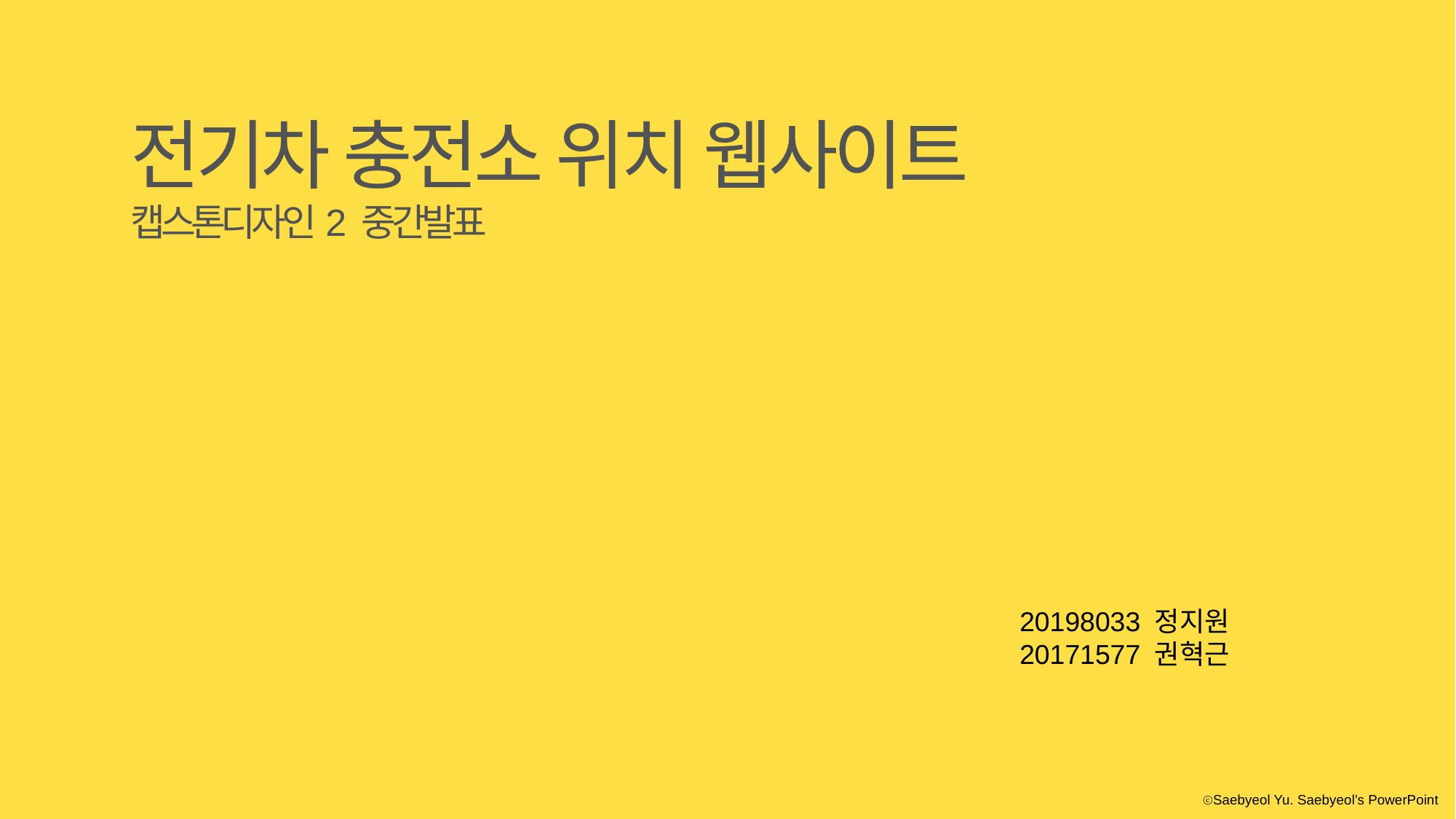

전기차 충전소 위치 웹사이트
캡스톤디자인2 중간발표
20198033 정지원
20171577 권혁근